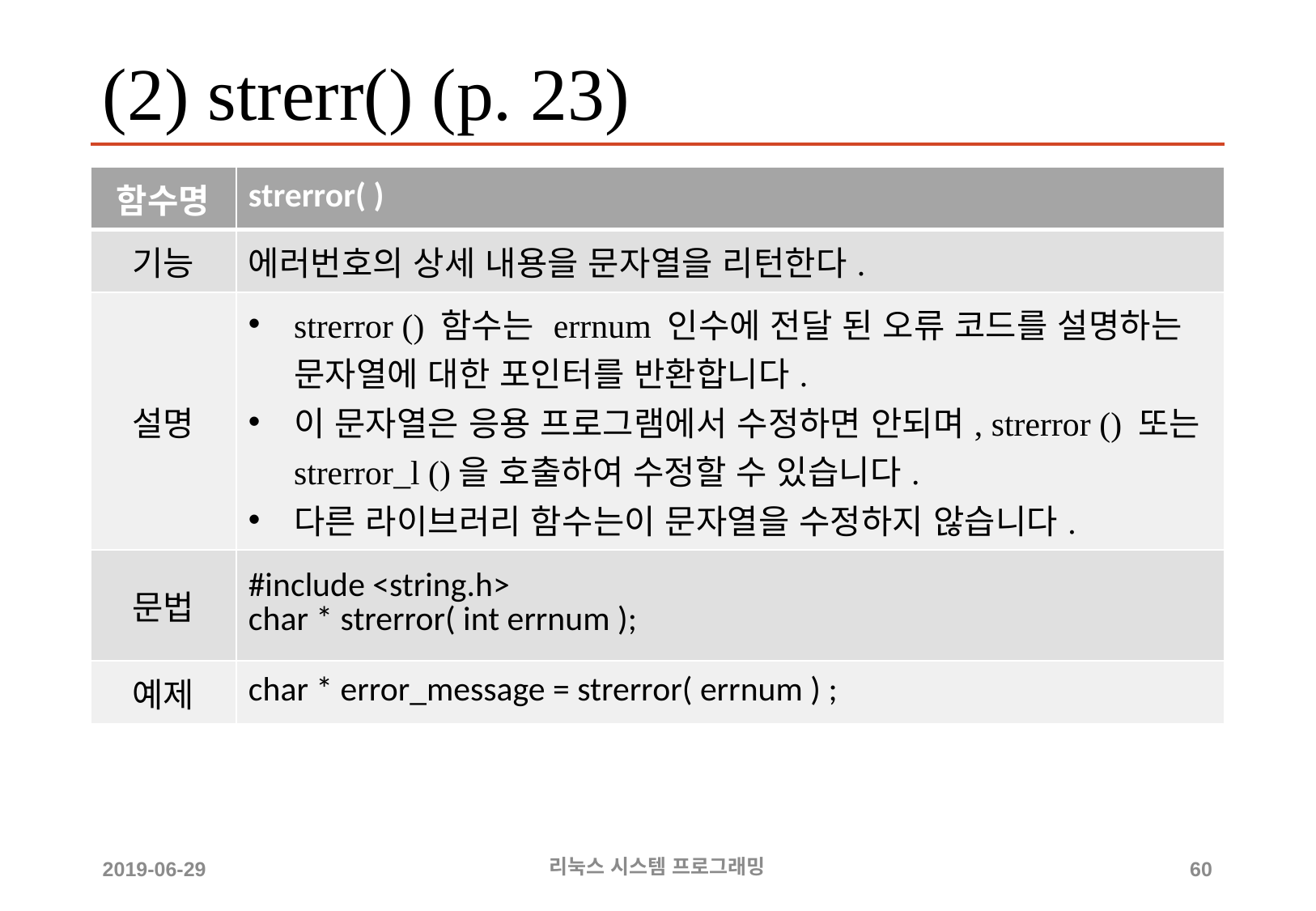

# (2) strerr() (p. 23)
| 함수명 | strerror( ) |
| --- | --- |
| 기능 | 에러번호의 상세 내용을 문자열을 리턴한다. |
| 설명 | strerror () 함수는 errnum 인수에 전달 된 오류 코드를 설명하는 문자열에 대한 포인터를 반환합니다. 이 문자열은 응용 프로그램에서 수정하면 안되며, strerror () 또는 strerror\_l ()을 호출하여 수정할 수 있습니다. 다른 라이브러리 함수는이 문자열을 수정하지 않습니다. |
| 문법 | #include <string.h> char \* strerror( int errnum ); |
| 예제 | char \* error\_message = strerror( errnum ) ; |
2019-06-29
리눅스 시스템 프로그래밍
60